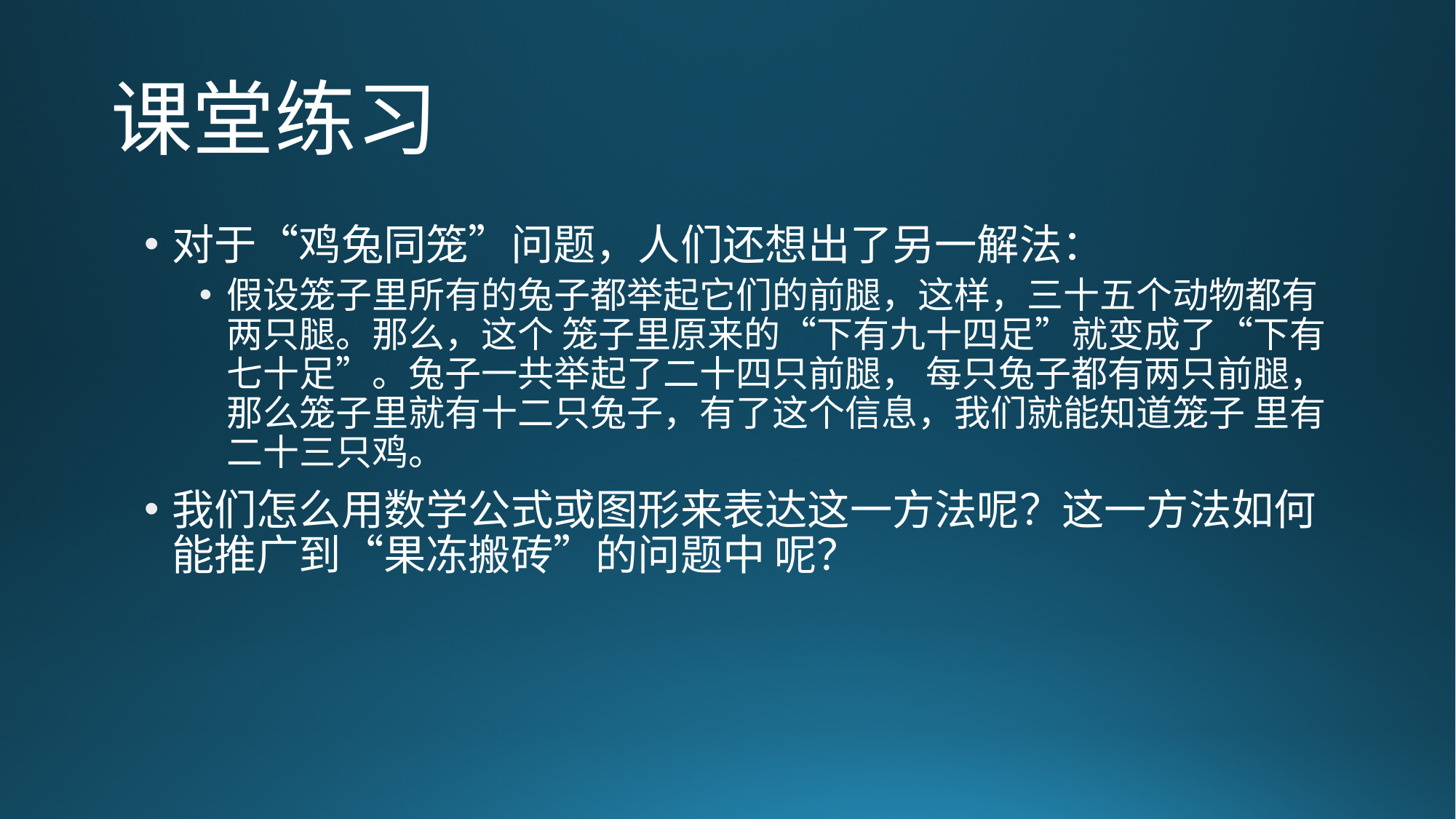

# 课堂练习
对于“鸡兔同笼”问题，人们还想出了另一解法：
假设笼子里所有的兔子都举起它们的前腿，这样，三十五个动物都有两只腿。那么，这个 笼子里原来的“下有九十四足”就变成了“下有七十足”。兔子一共举起了二十四只前腿， 每只兔子都有两只前腿，那么笼子里就有十二只兔子，有了这个信息，我们就能知道笼子 里有二十三只鸡。
我们怎么用数学公式或图形来表达这一方法呢？这一方法如何能推广到“果冻搬砖”的问题中 呢？